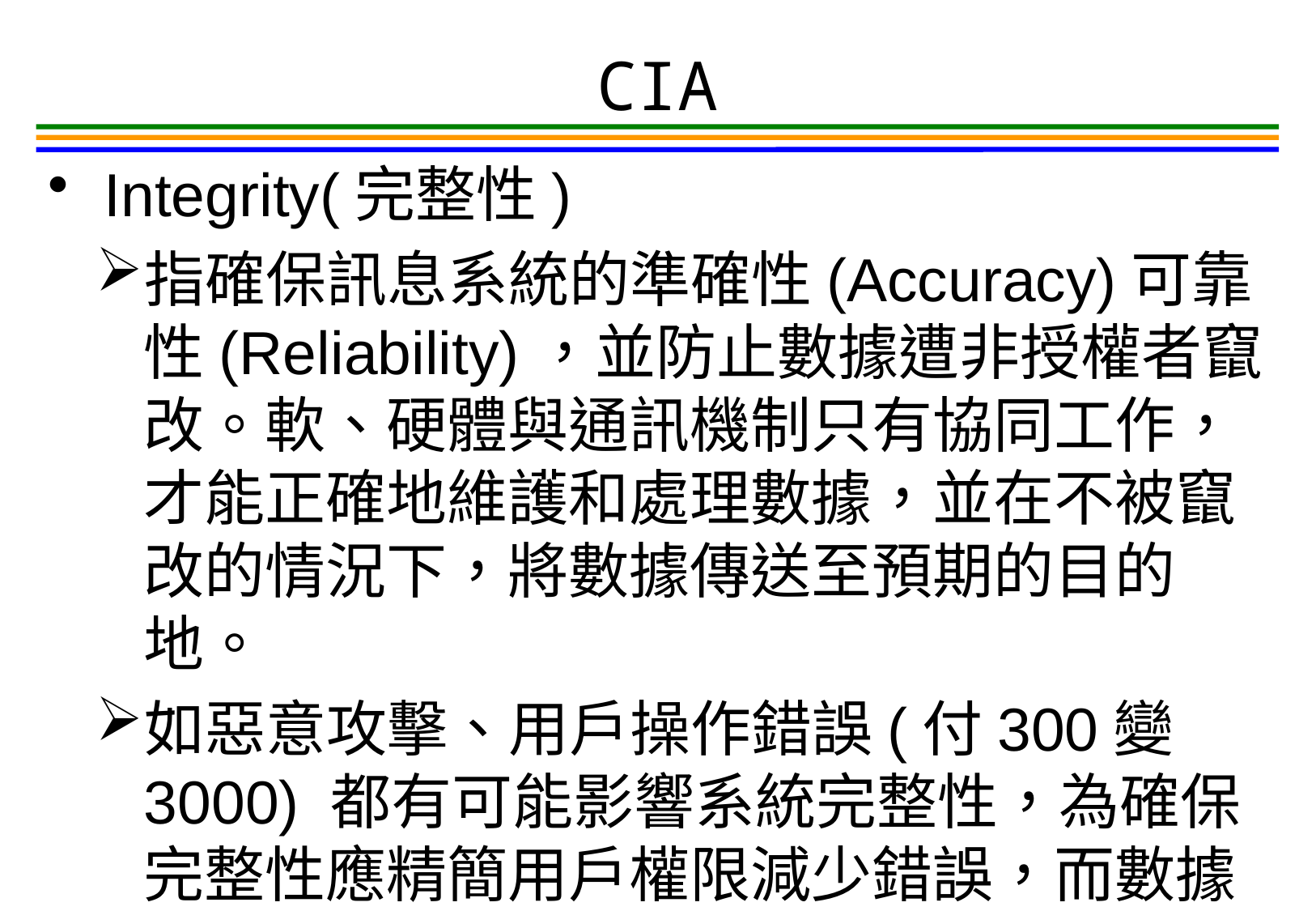

# CIA
Integrity(完整性)
指確保訊息系統的準確性(Accuracy)可靠性(Reliability)，並防止數據遭非授權者竄改。軟、硬體與通訊機制只有協同工作，才能正確地維護和處理數據，並在不被竄改的情況下，將數據傳送至預期的目的地。
如惡意攻擊、用戶操作錯誤(付300變3000) 都有可能影響系統完整性，為確保完整性應精簡用戶權限減少錯誤，而數據傳輸應通過加密或其他安全機制保護。